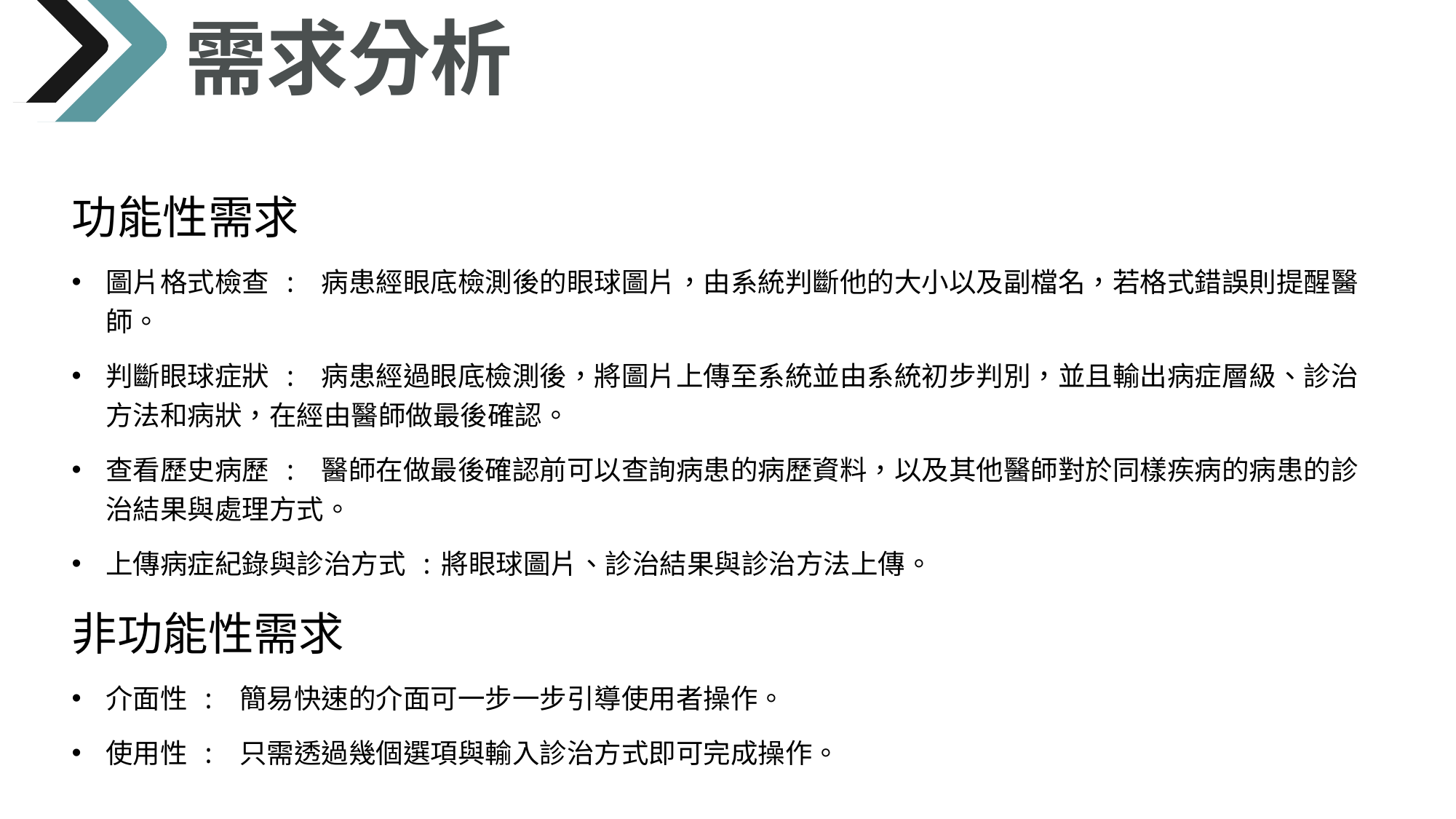

需求分析

功能性需求
圖片格式檢查 : 病患經眼底檢測後的眼球圖片，由系統判斷他的大小以及副檔名，若格式錯誤則提醒醫師。
判斷眼球症狀 : 病患經過眼底檢測後，將圖片上傳至系統並由系統初步判別，並且輸出病症層級、診治方法和病狀，在經由醫師做最後確認。
查看歷史病歷 : 醫師在做最後確認前可以查詢病患的病歷資料，以及其他醫師對於同樣疾病的病患的診治結果與處理方式。
上傳病症紀錄與診治方式 :將眼球圖片、診治結果與診治方法上傳。
非功能性需求
介面性 : 簡易快速的介面可一步一步引導使用者操作。
使用性 : 只需透過幾個選項與輸入診治方式即可完成操作。
请在此处输入文本内容可根据需要修改文字